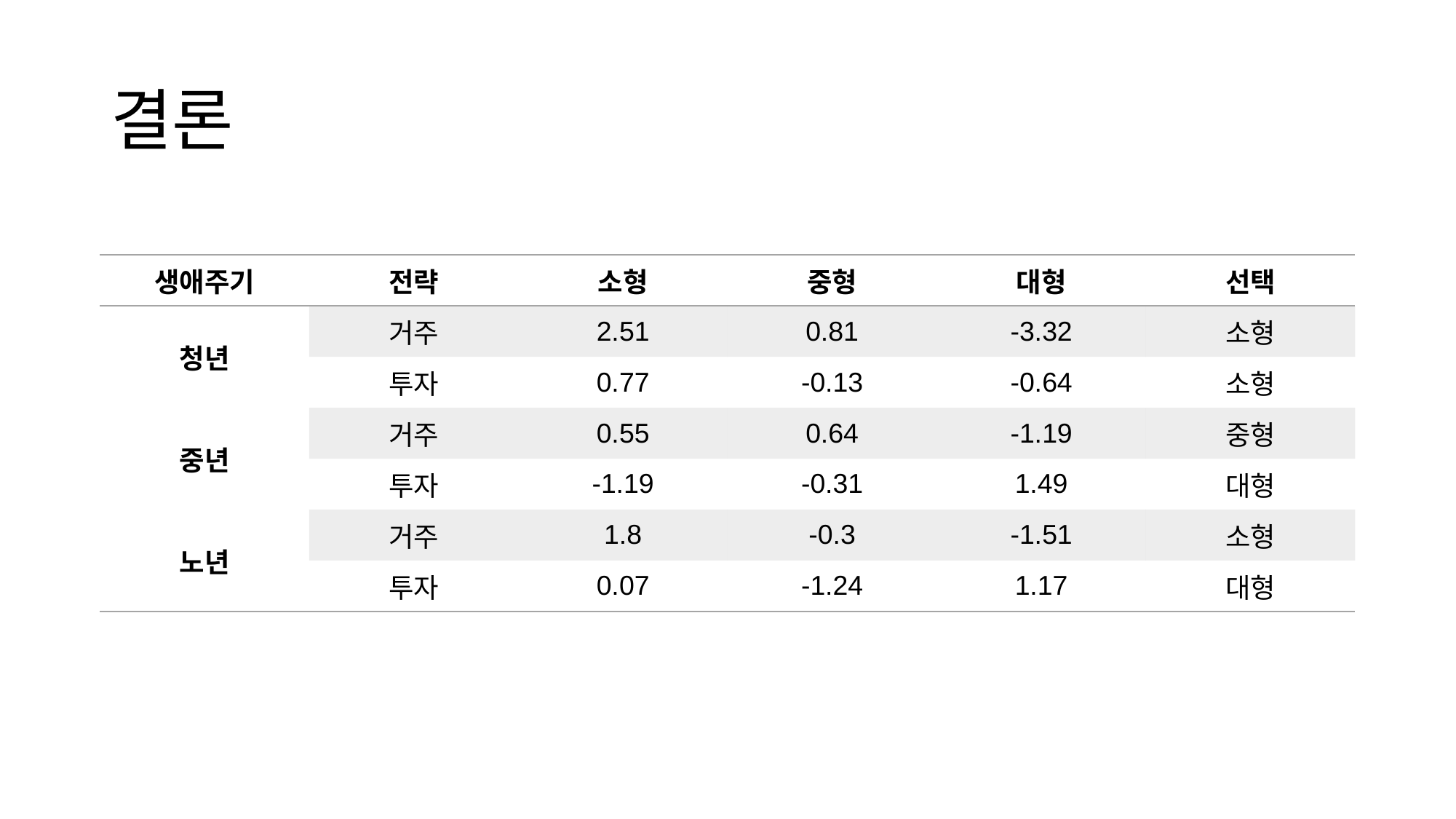

# 결론
| 생애주기 | 전략 | 소형 | 중형 | 대형 | 선택 |
| --- | --- | --- | --- | --- | --- |
| 청년 | 거주 | 2.51 | 0.81 | -3.32 | 소형 |
|  | 투자 | 0.77 | -0.13 | -0.64 | 소형 |
| 중년 | 거주 | 0.55 | 0.64 | -1.19 | 중형 |
|  | 투자 | -1.19 | -0.31 | 1.49 | 대형 |
| 노년 | 거주 | 1.8 | -0.3 | -1.51 | 소형 |
|  | 투자 | 0.07 | -1.24 | 1.17 | 대형 |